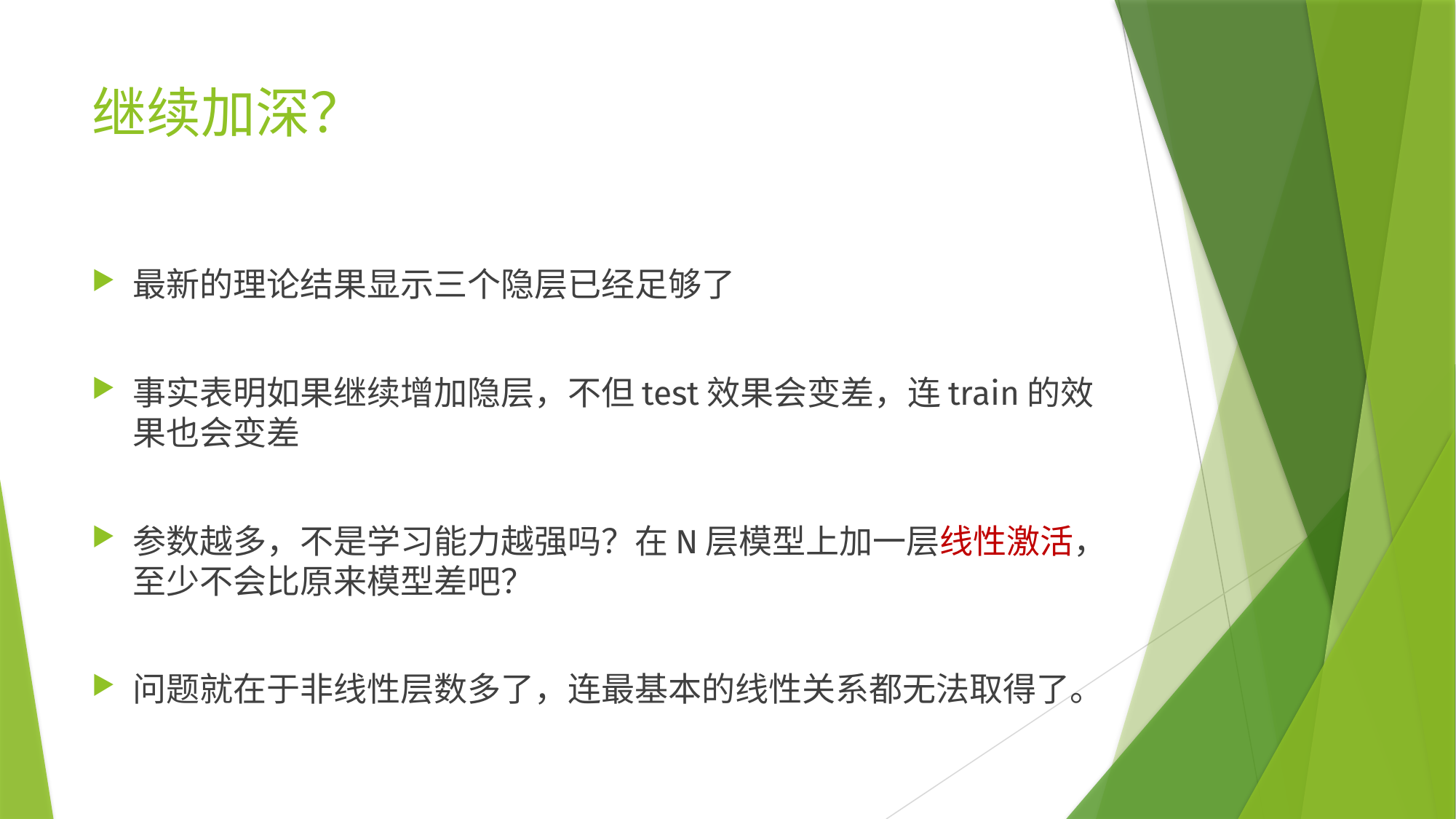

# 继续加深？
最新的理论结果显示三个隐层已经足够了

事实表明如果继续增加隐层，不但test效果会变差，连train的效果也会变差

参数越多，不是学习能力越强吗？在N层模型上加一层线性激活，至少不会比原来模型差吧？

问题就在于非线性层数多了，连最基本的线性关系都无法取得了。